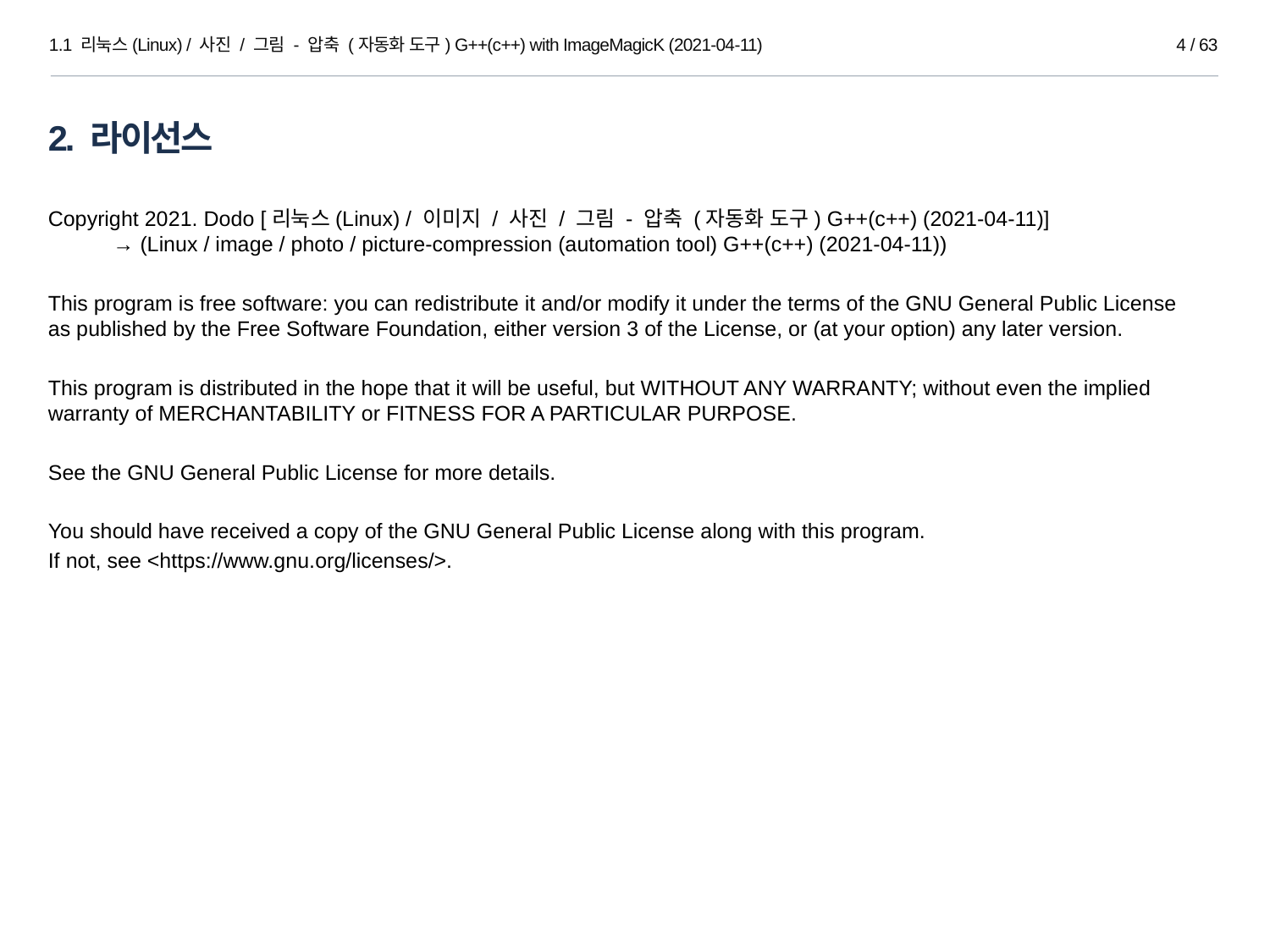

1.1 리눅스(Linux) / 사진 / 그림 - 압축 (자동화 도구) G++(c++) with ImageMagicK (2021-04-11)
4 / 63

2. 라이선스
Copyright 2021. Dodo [리눅스(Linux) / 이미지 / 사진 / 그림 - 압축 (자동화 도구) G++(c++) (2021-04-11)]
           → (Linux / image / photo / picture-compression (automation tool) G++(c++) (2021-04-11))

This program is free software: you can redistribute it and/or modify it under the terms of the GNU General Public License as published by the Free Software Foundation, either version 3 of the License, or (at your option) any later version.

This program is distributed in the hope that it will be useful, but WITHOUT ANY WARRANTY; without even the implied warranty of MERCHANTABILITY or FITNESS FOR A PARTICULAR PURPOSE.

See the GNU General Public License for more details.

You should have received a copy of the GNU General Public License along with this program.
If not, see <https://www.gnu.org/licenses/>.